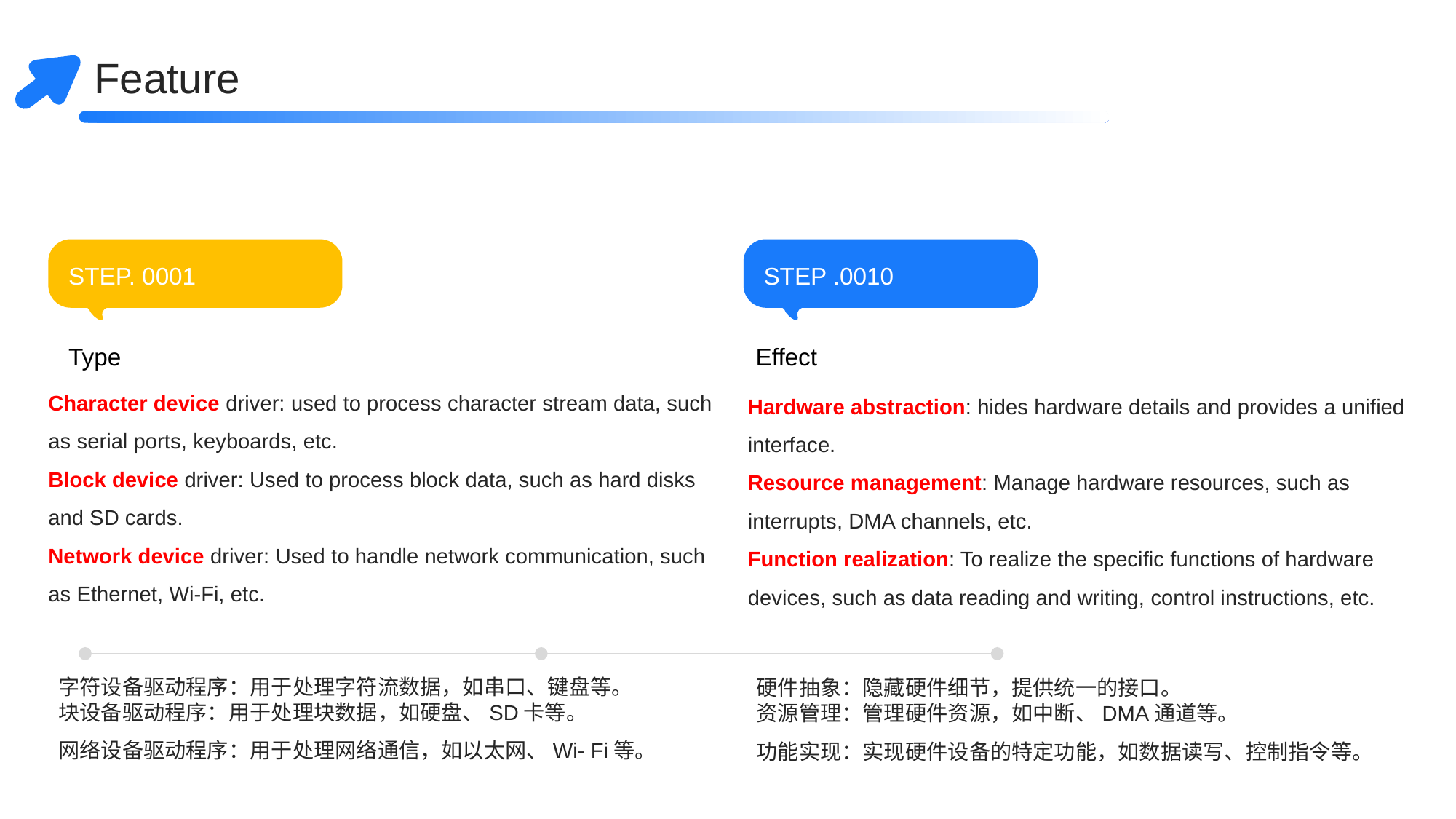

Feature

STEP. 0001
STEP .0010
Type
Effect
Character device driver: used to process character stream data, such as serial ports, keyboards, etc.
Block device driver: Used to process block data, such as hard disks and SD cards.
Network device driver: Used to handle network communication, such as Ethernet, Wi-Fi, etc.
Hardware abstraction: hides hardware details and provides a unified interface.
Resource management: Manage hardware resources, such as interrupts, DMA channels, etc.
Function realization: To realize the specific functions of hardware devices, such as data reading and writing, control instructions, etc.

字符设备驱动程序：用于处理字符流数据，如串口、键盘等。
块设备驱动程序：用于处理块数据，如硬盘、SD卡等。
网络设备驱动程序：用于处理网络通信，如以太网、Wi- Fi等。
硬件抽象：隐藏硬件细节，提供统一的接口。
资源管理：管理硬件资源，如中断、DMA通道等。
功能实现：实现硬件设备的特定功能，如数据读写、控制指令等。